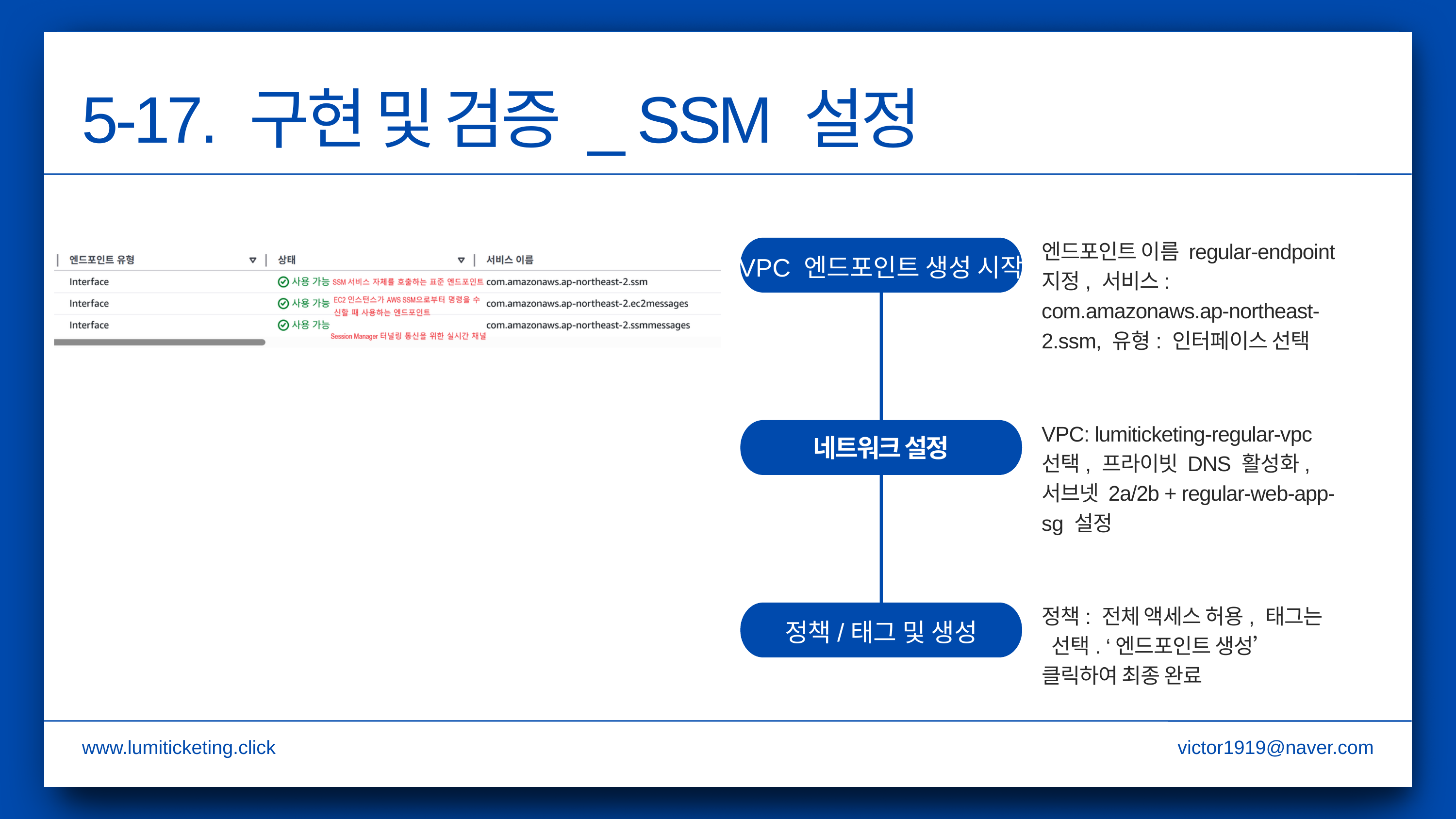

5-17. 구현 및 검증 _ SSM 설정

엔드포인트 이름 regular-endpoint 지정, 서비스: com.amazonaws.ap-northeast-2.ssm, 유형: 인터페이스 선택

VPC 엔드포인트 생성 시작

VPC: lumiticketing-regular-vpc 선택, 프라이빗 DNS 활성화, 서브넷 2a/2b + regular-web-app-sg 설정

네트워크 설정
정책: 전체 액세스 허용, 태그는
 선택. ‘엔드포인트 생성’ 클릭하여 최종 완료

정책/태그 및 생성

www.lumiticketing.click
victor1919@naver.com